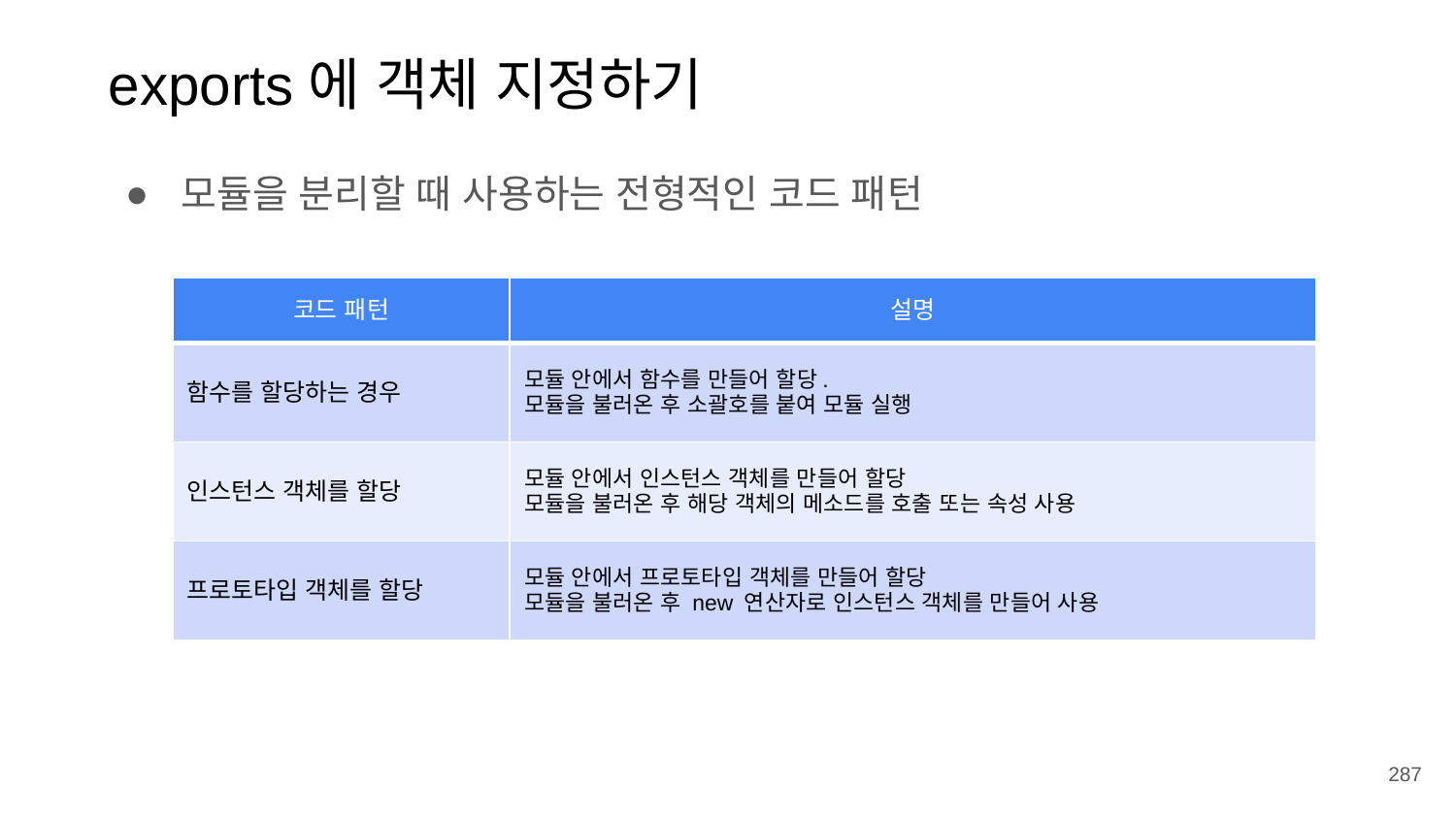

exports에 객체 지정하기
모듈을 분리할 때 사용하는 전형적인 코드 패턴
| 코드 패턴 | 설명 |
| --- | --- |
| 함수를 할당하는 경우 | 모듈 안에서 함수를 만들어 할당. 모듈을 불러온 후 소괄호를 붙여 모듈 실행 |
| 인스턴스 객체를 할당 | 모듈 안에서 인스턴스 객체를 만들어 할당 모듈을 불러온 후 해당 객체의 메소드를 호출 또는 속성 사용 |
| 프로토타입 객체를 할당 | 모듈 안에서 프로토타입 객체를 만들어 할당 모듈을 불러온 후 new 연산자로 인스턴스 객체를 만들어 사용 |
287